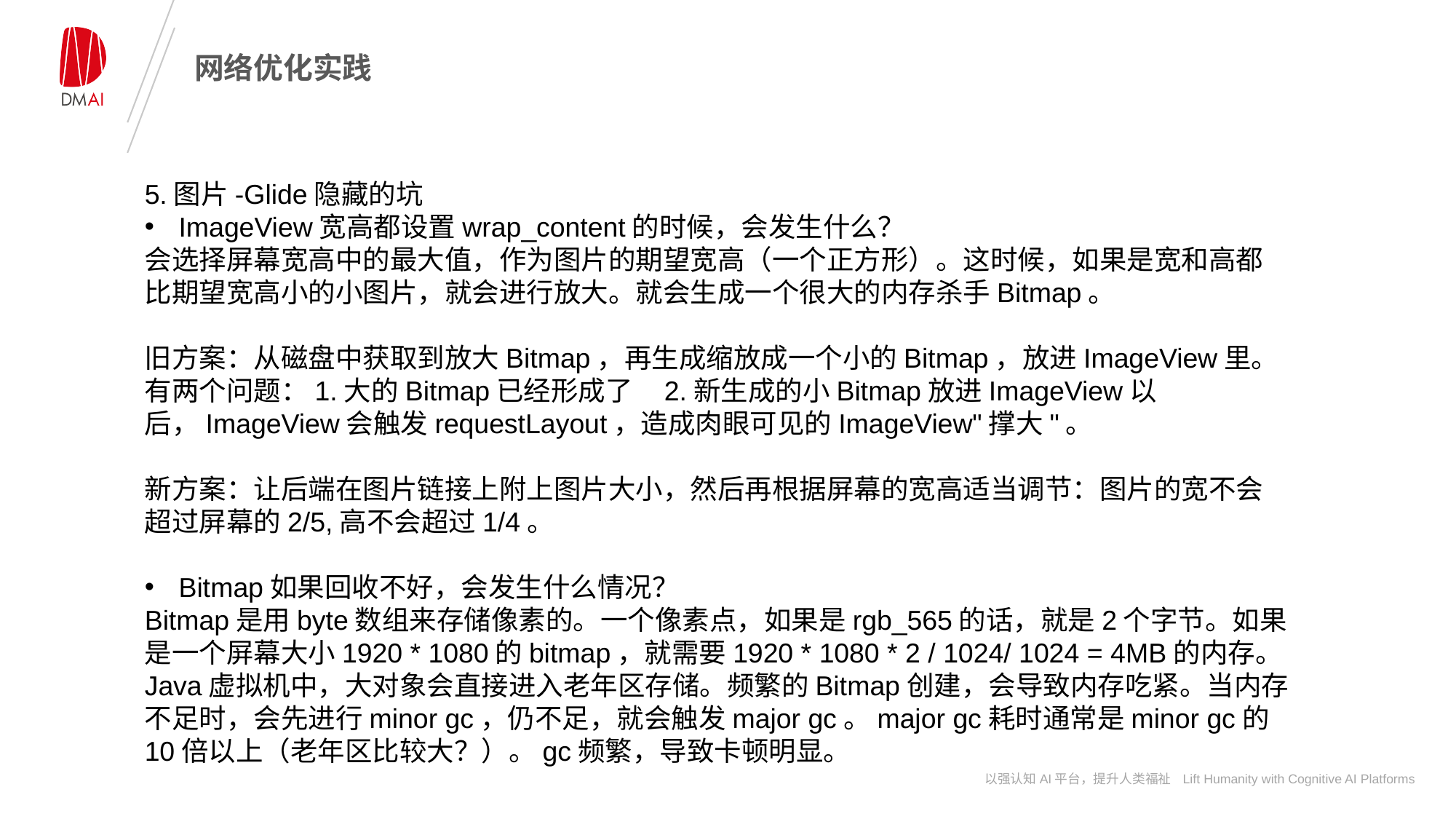

# 网络优化实践
5.图片-Glide隐藏的坑
ImageView宽高都设置wrap_content的时候，会发生什么？
会选择屏幕宽高中的最大值，作为图片的期望宽高（一个正方形）。这时候，如果是宽和高都比期望宽高小的小图片，就会进行放大。就会生成一个很大的内存杀手Bitmap。

旧方案：从磁盘中获取到放大Bitmap，再生成缩放成一个小的Bitmap，放进ImageView里。有两个问题：1.大的Bitmap已经形成了    2.新生成的小Bitmap放进ImageView以后，ImageView会触发requestLayout，造成肉眼可见的ImageView"撑大"。

新方案：让后端在图片链接上附上图片大小，然后再根据屏幕的宽高适当调节：图片的宽不会超过屏幕的2/5,高不会超过1/4。

Bitmap如果回收不好，会发生什么情况？
Bitmap是用byte数组来存储像素的。一个像素点，如果是rgb_565的话，就是2个字节。如果是一个屏幕大小1920 * 1080的bitmap，就需要1920 * 1080 * 2 / 1024/ 1024 = 4MB的内存。Java虚拟机中，大对象会直接进入老年区存储。频繁的Bitmap创建，会导致内存吃紧。当内存不足时，会先进行minor gc，仍不足，就会触发major gc。major gc耗时通常是minor gc的10倍以上（老年区比较大？）。gc频繁，导致卡顿明显。